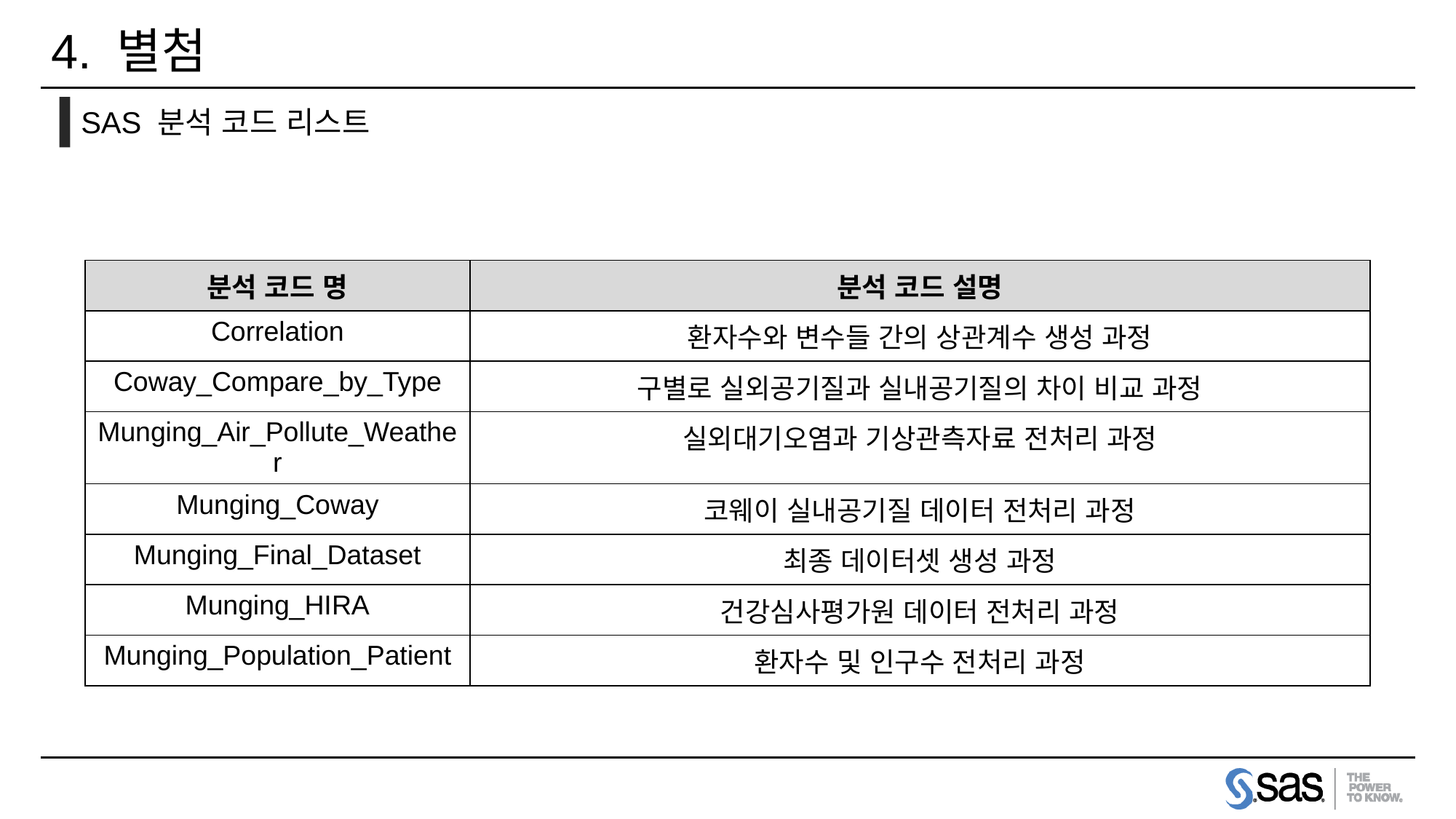

# 4. 별첨

SAS 분석 코드 리스트
| 분석 코드 명 | 분석 코드 설명 |
| --- | --- |
| Correlation | 환자수와 변수들 간의 상관계수 생성 과정 |
| Coway\_Compare\_by\_Type | 구별로 실외공기질과 실내공기질의 차이 비교 과정 |
| Munging\_Air\_Pollute\_Weather | 실외대기오염과 기상관측자료 전처리 과정 |
| Munging\_Coway | 코웨이 실내공기질 데이터 전처리 과정 |
| Munging\_Final\_Dataset | 최종 데이터셋 생성 과정 |
| Munging\_HIRA | 건강심사평가원 데이터 전처리 과정 |
| Munging\_Population\_Patient | 환자수 및 인구수 전처리 과정 |